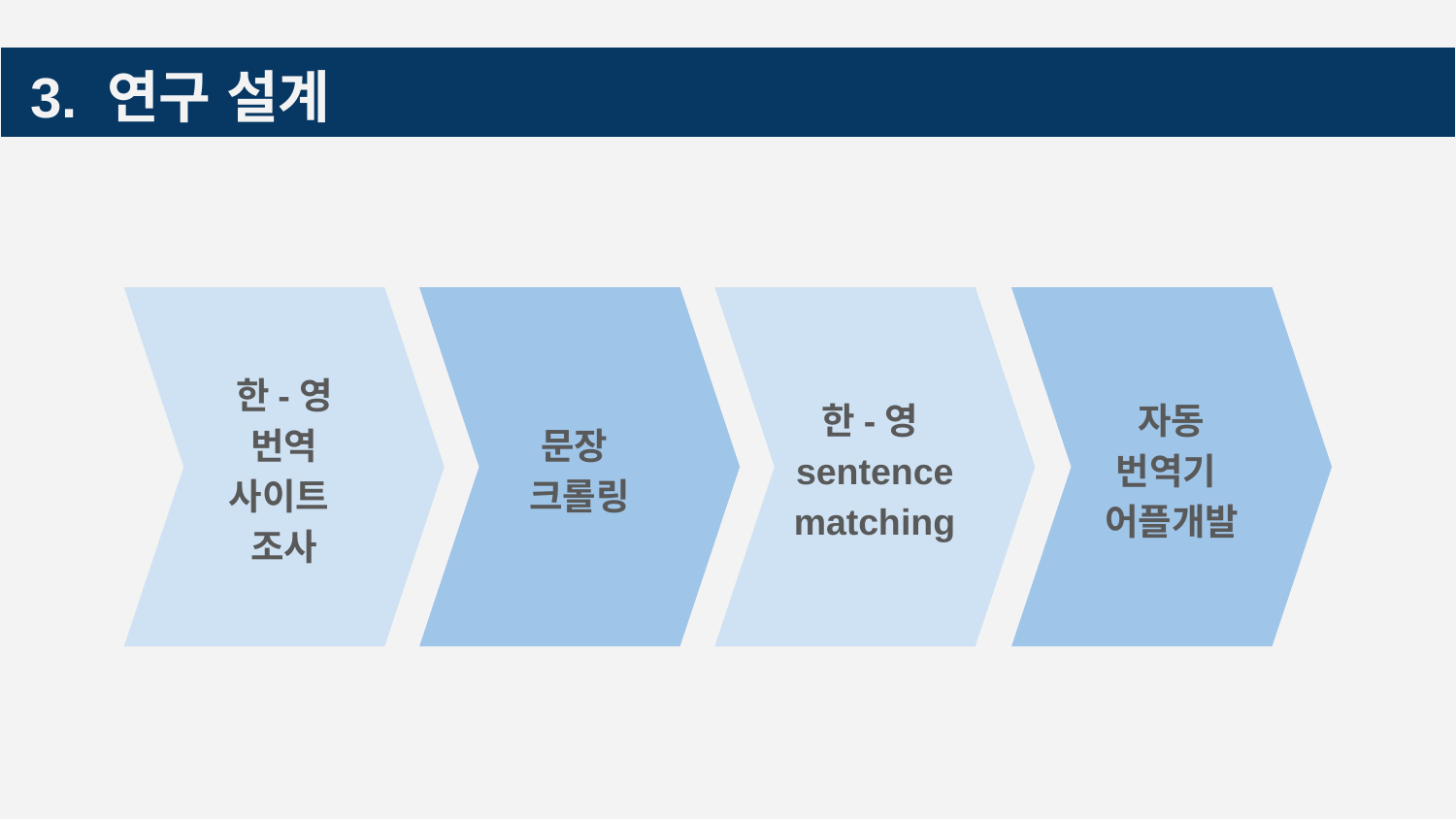

# 3. 연구 설계

한-영 번역
사이트
조사
문장
크롤링
한-영
sentence matching
자동
번역기
어플개발